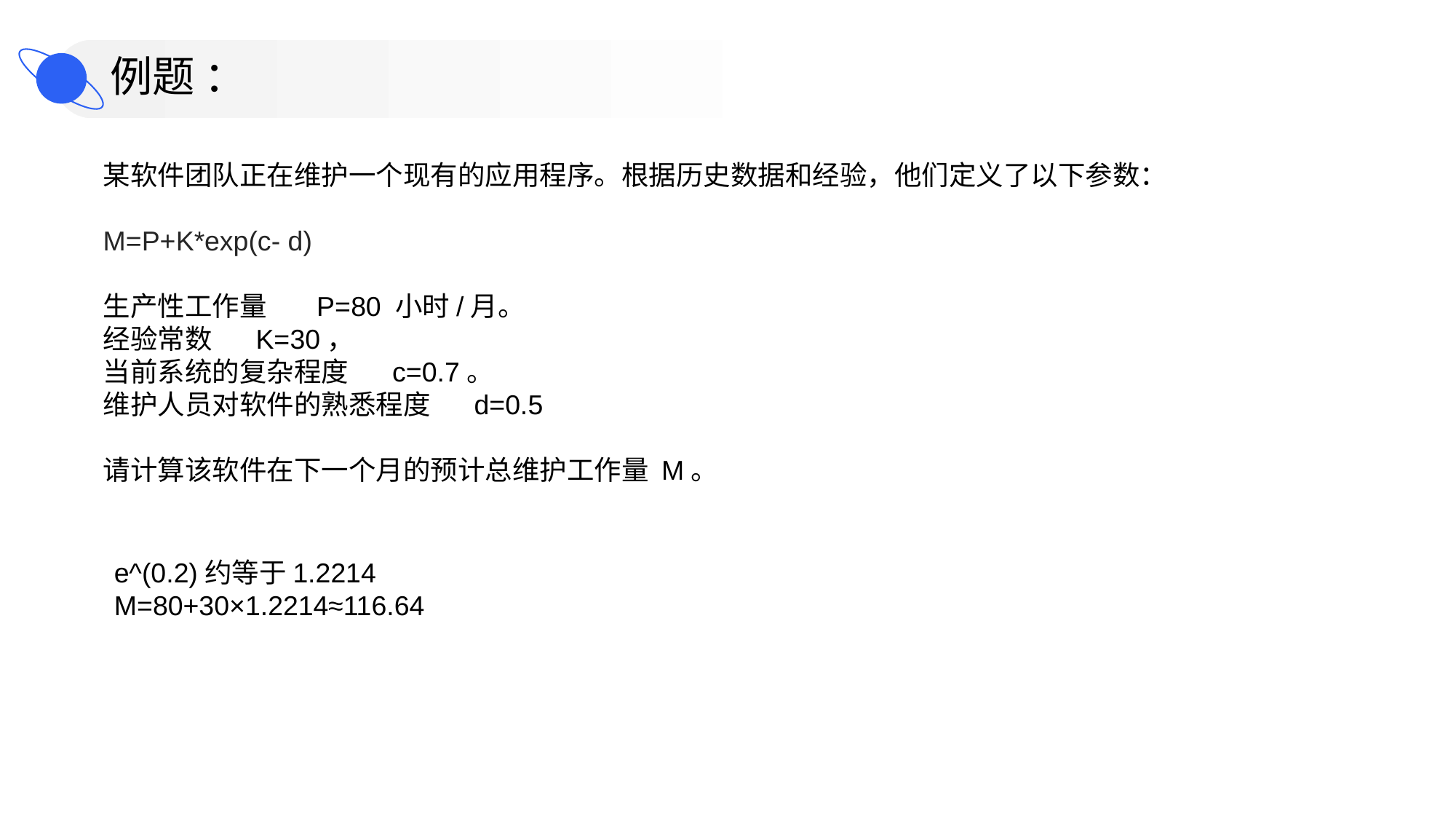

例题 ：

某软件团队正在维护一个现有的应用程序。根据历史数据和经验，他们定义了以下参数：

M=P+K*exp(c- d)

生产性工作量       P=80 小时/月。
经验常数      K=30，
当前系统的复杂程度      c=0.7。
维护人员对软件的熟悉程度      d=0.5

请计算该软件在下一个月的预计总维护工作量 M。
e^(0.2)约等于1.2214
M=80+30×1.2214≈116.64